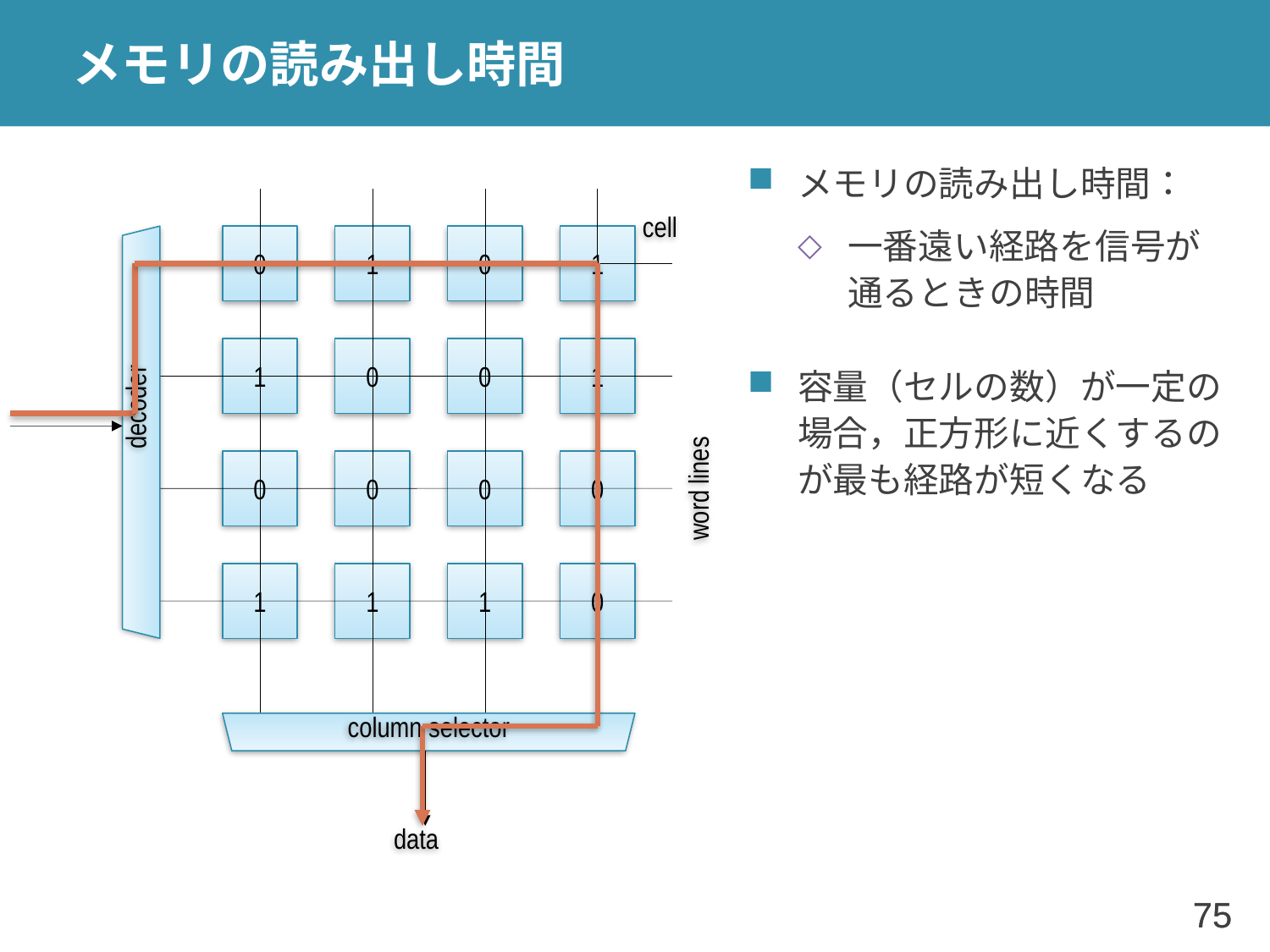

# メモリの読み出し時間
メモリの読み出し時間：
一番遠い経路を信号が通るときの時間
容量（セルの数）が一定の場合，正方形に近くするのが最も経路が短くなる
cell
1
0
1
0
0
0
1
1
decoder

0
0
0
0
word lines
1
1
0
1
column selector

data